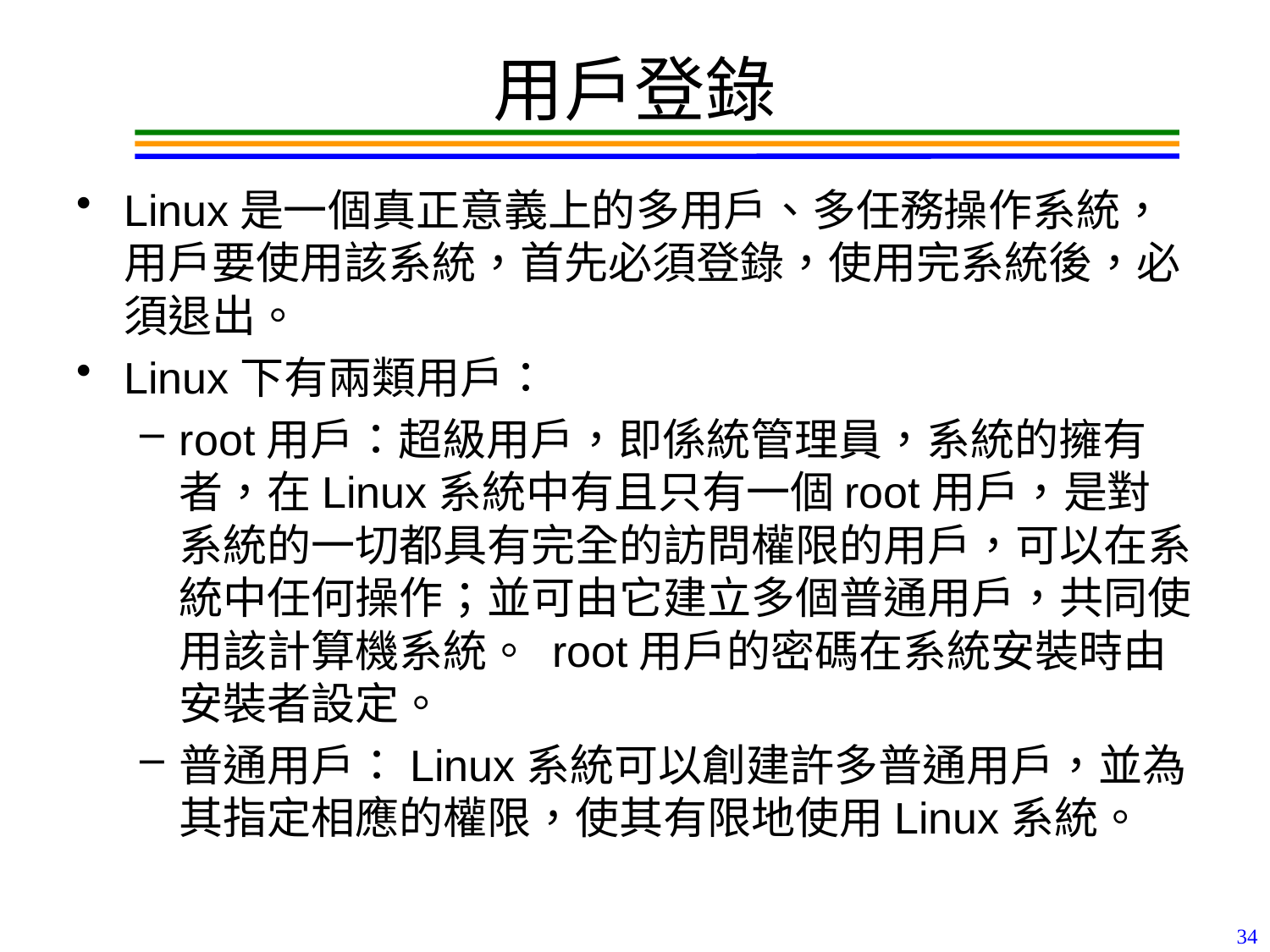

# 用戶登錄
Linux是一個真正意義上的多用戶、多任務操作系統，用戶要使用該系統，首先必須登錄，使用完系統後，必須退出。
Linux下有兩類用戶：
root用戶：超級用戶，即係統管理員，系統的擁有者，在Linux系統中有且只有​​一個root用戶，是對系統的一切都具有完全的訪問權限的用戶，可以在系統中任何操作；並可由它建立多個普通用戶，共同使用該計算機系統。 root用戶的密碼在系統安裝時由安裝者設定。
普通用戶：Linux系統可以創建許多普通用戶，並為其指定相應的權限，使其有限地使用Linux系統。

34